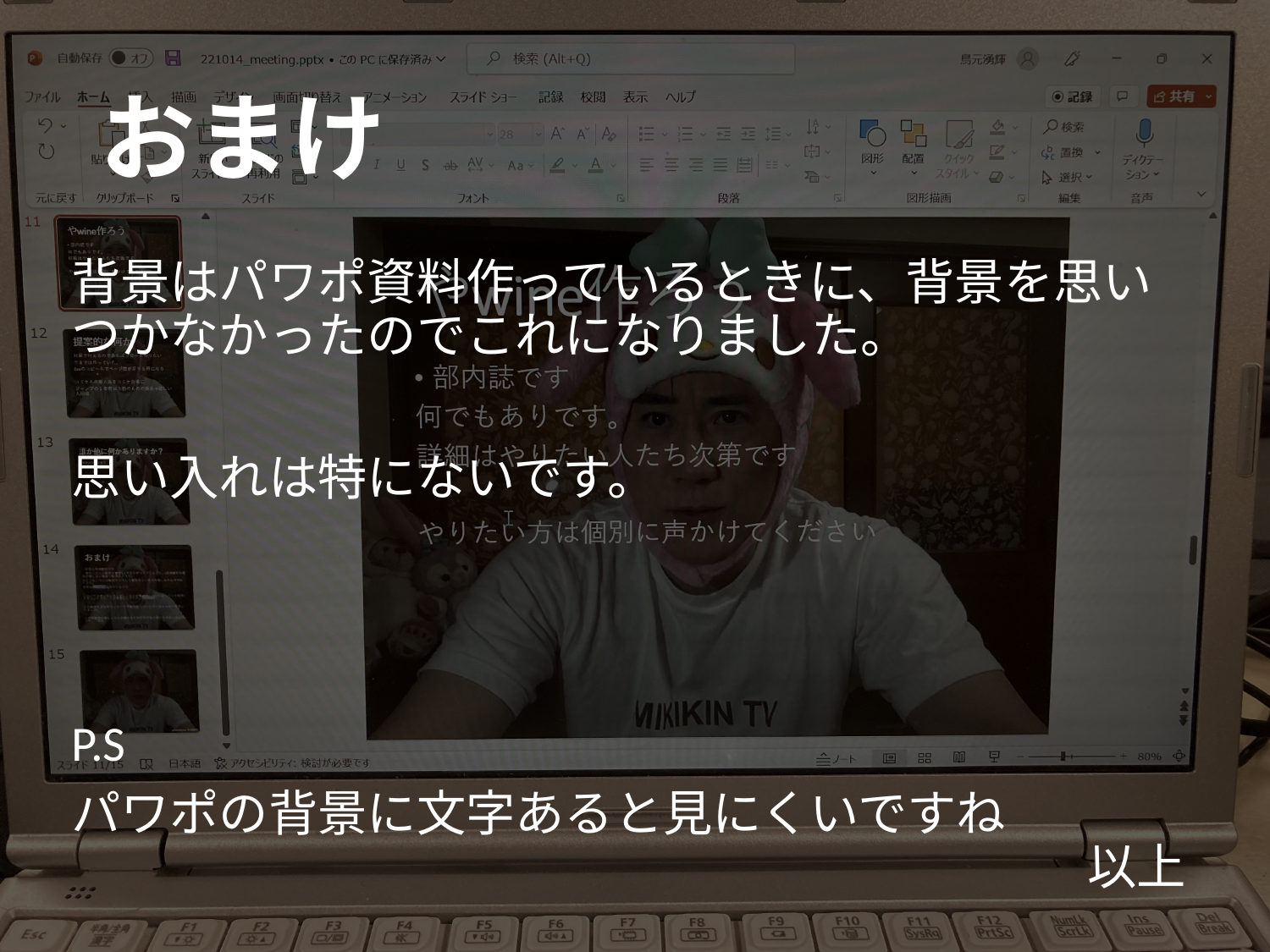

# おまけ
背景はパワポ資料作っているときに、背景を思いつかなかったのでこれになりました。

思い入れは特にないです。

P.S
パワポの背景に文字あると見にくいですね
								以上